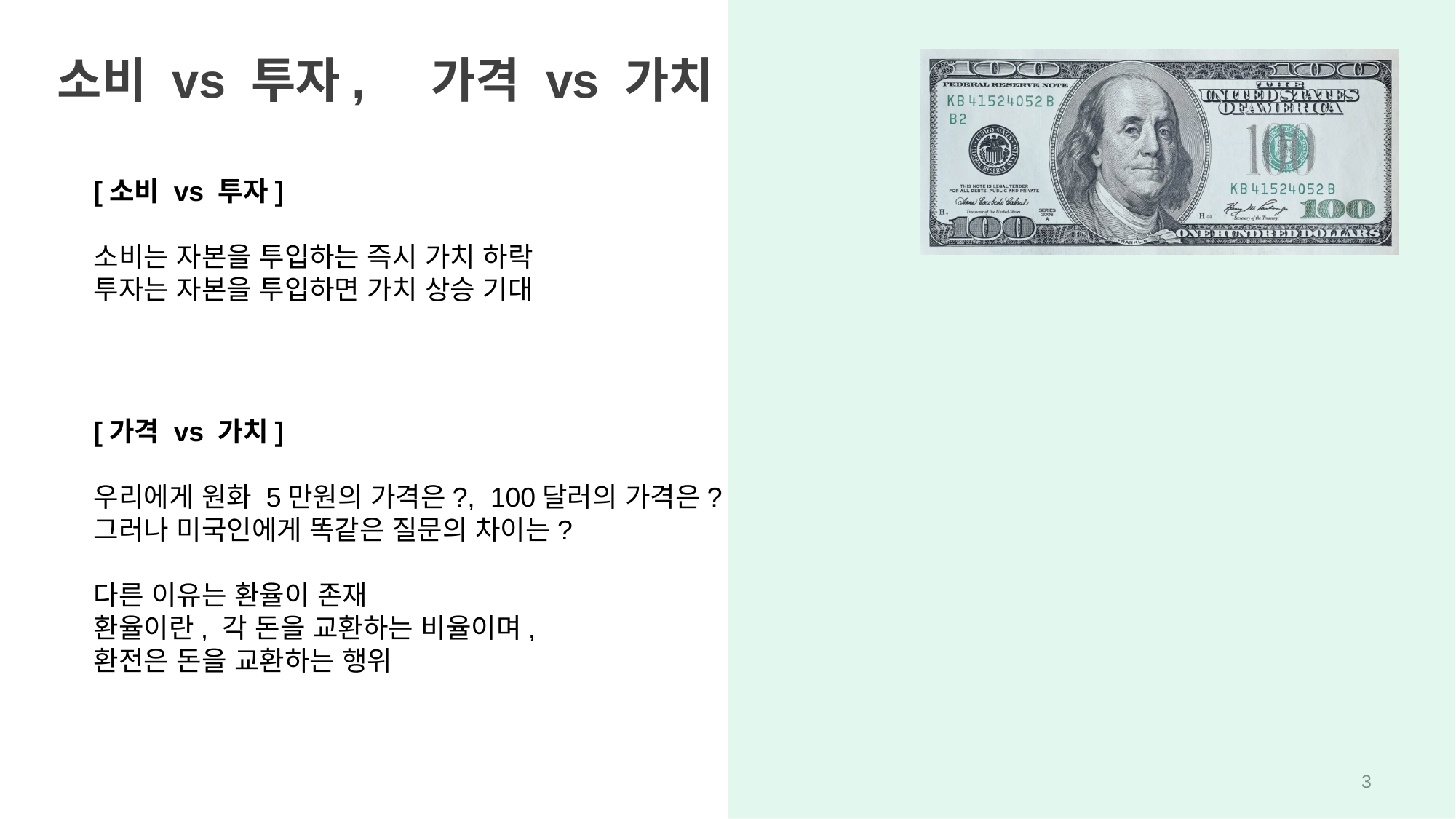

소비 vs 투자,    가격 vs 가치
[소비 vs 투자]

소비는 자본을 투입하는 즉시 가치 하락
투자는 자본을 투입하면 가치 상승 기대
[가격 vs 가치]

우리에게 원화 5만원의 가격은?,  100달러의 가격은?
그러나 미국인에게 똑같은 질문의 차이는?

다른 이유는 환율이 존재
환율이란, 각 돈을 교환하는 비율이며,
환전은 돈을 교환하는 행위
3